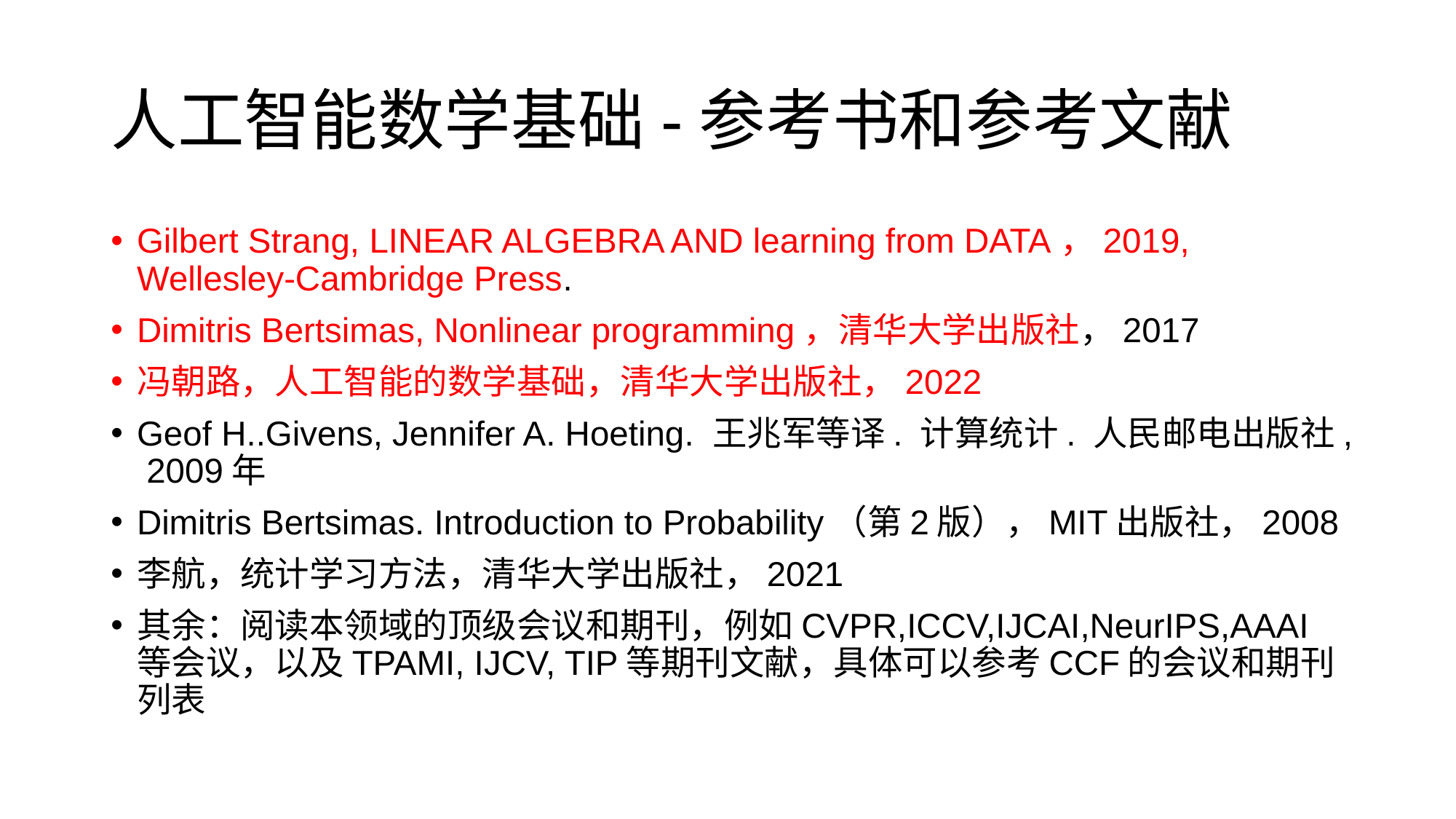

# 人工智能数学基础-参考书和参考文献
Gilbert Strang, LINEAR ALGEBRA AND learning from DATA，2019, Wellesley-Cambridge Press.
Dimitris Bertsimas, Nonlinear programming，清华大学出版社，2017
冯朝路，人工智能的数学基础，清华大学出版社，2022
Geof H..Givens, Jennifer A. Hoeting. 王兆军等译. 计算统计. 人民邮电出版社, 2009年
Dimitris Bertsimas. Introduction to Probability（第2版），MIT出版社，2008
李航，统计学习方法，清华大学出版社，2021
其余：阅读本领域的顶级会议和期刊，例如CVPR,ICCV,IJCAI,NeurIPS,AAAI等会议，以及TPAMI, IJCV, TIP等期刊文献，具体可以参考CCF的会议和期刊列表